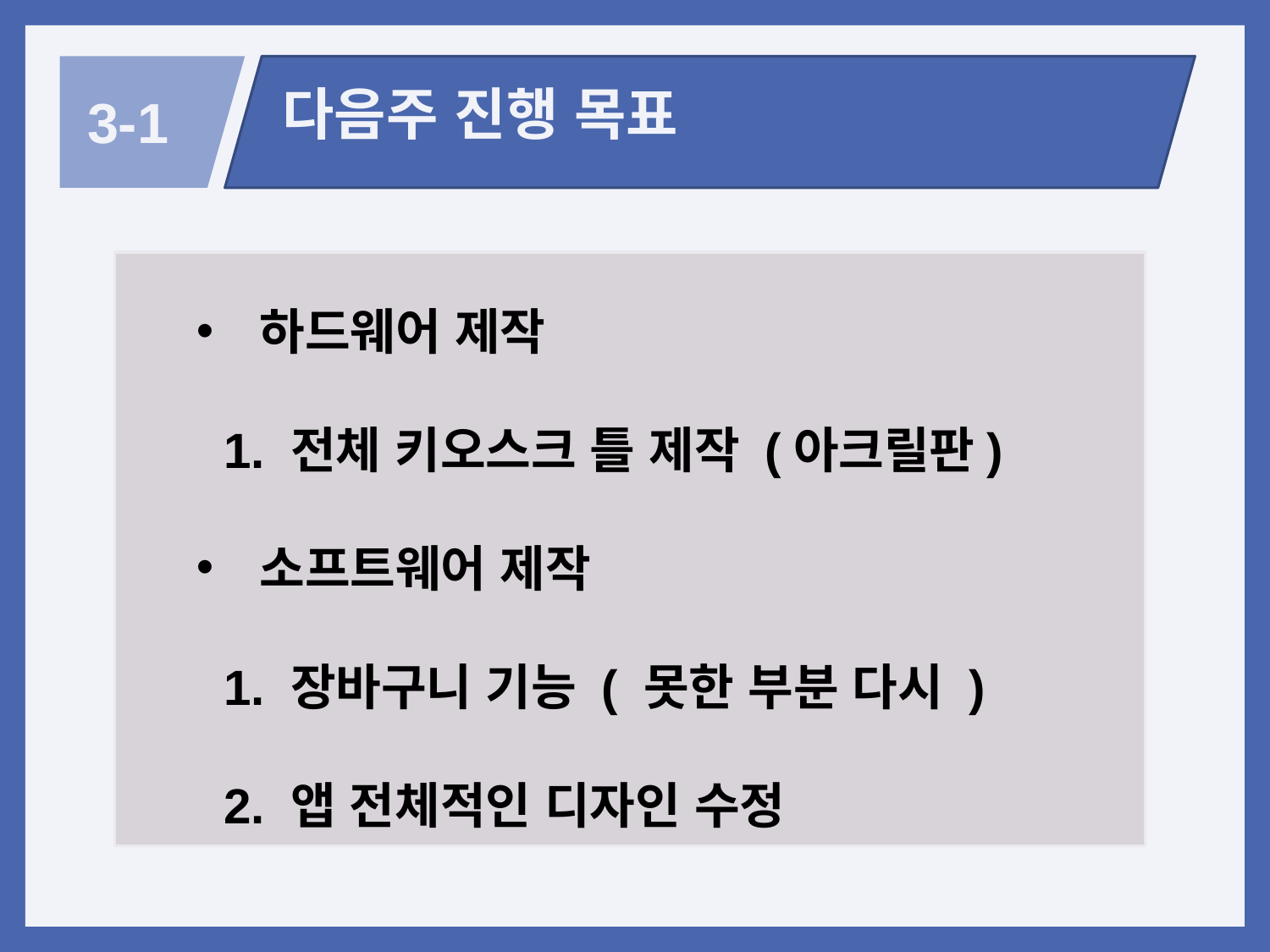

다음주 진행 목표
3-1
하드웨어 제작
  1. 전체 키오스크 틀 제작 (아크릴판)
소프트웨어 제작
  1. 장바구니 기능 ( 못한 부분 다시 )
  2. 앱 전체적인 디자인 수정